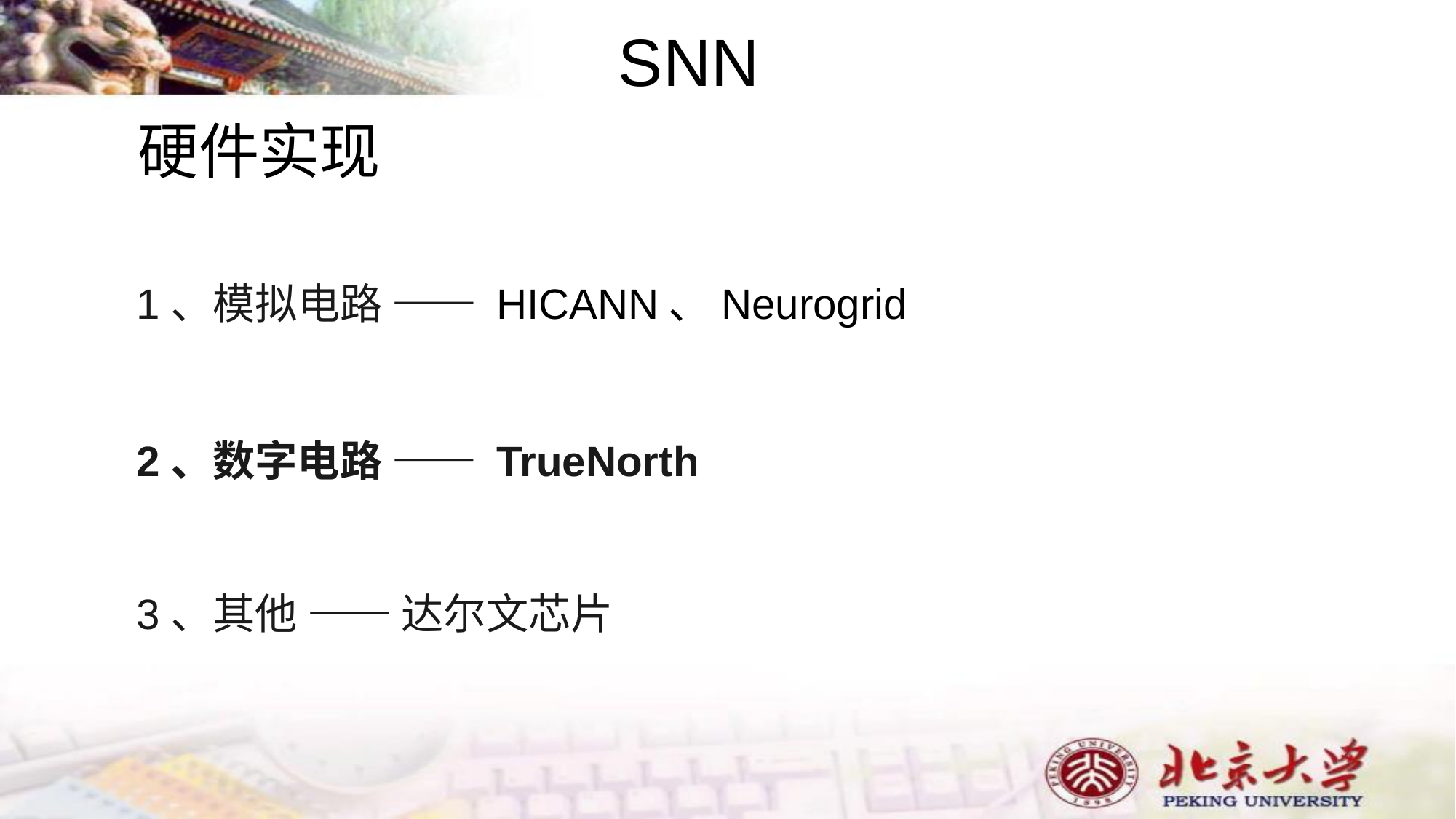

SNN
硬件实现
1、模拟电路 —— HICANN、Neurogrid
2、数字电路 —— TrueNorth

3、其他 —— 达尔文芯片